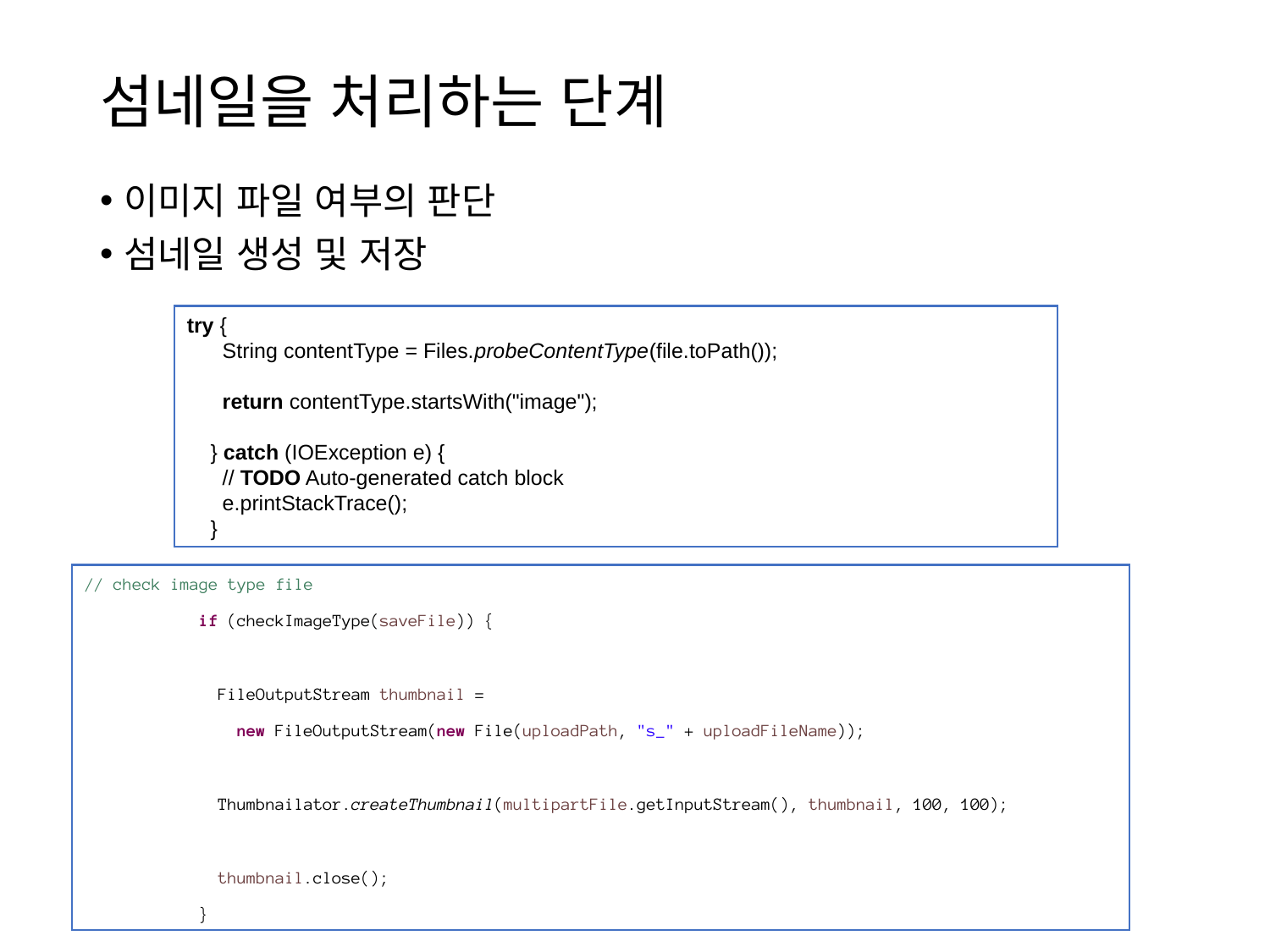

# 섬네일을 처리하는 단계
이미지 파일 여부의 판단
섬네일 생성 및 저장
try {
      String contentType = Files.probeContentType(file.toPath());

      return contentType.startsWith("image");

    } catch (IOException e) {
      // TODO Auto-generated catch block
      e.printStackTrace();
    }
// check image type file
            if (checkImageType(saveFile)) {

              FileOutputStream thumbnail =
                new FileOutputStream(new File(uploadPath, "s_" + uploadFileName));

              Thumbnailator.createThumbnail(multipartFile.getInputStream(), thumbnail, 100, 100);

              thumbnail.close();
            }